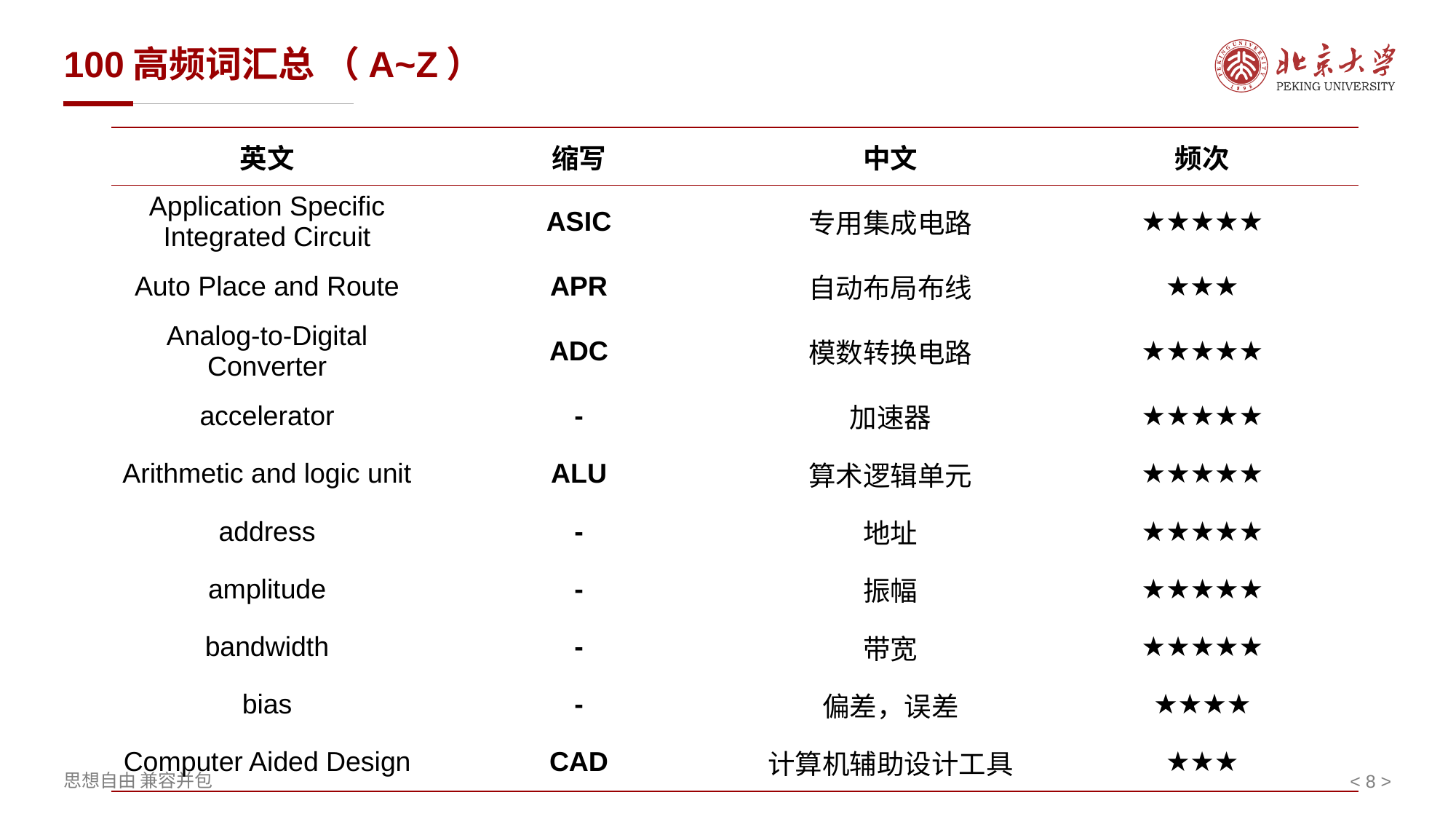

# 100高频词汇总 （A~Z）
| 英文 | 缩写 | 中文 | 频次 |
| --- | --- | --- | --- |
| Application Specific Integrated Circuit | ASIC | 专用集成电路 | ★★★★★ |
| Auto Place and Route | APR | 自动布局布线 | ★★★ |
| Analog-to-Digital Converter | ADC | 模数转换电路 | ★★★★★ |
| accelerator | - | 加速器 | ★★★★★ |
| Arithmetic and logic unit | ALU | 算术逻辑单元 | ★★★★★ |
| address | - | 地址 | ★★★★★ |
| amplitude | - | 振幅 | ★★★★★ |
| bandwidth | - | 带宽 | ★★★★★ |
| bias | - | 偏差，误差 | ★★★★ |
| Computer Aided Design | CAD | 计算机辅助设计工具 | ★★★ |
< 8 >